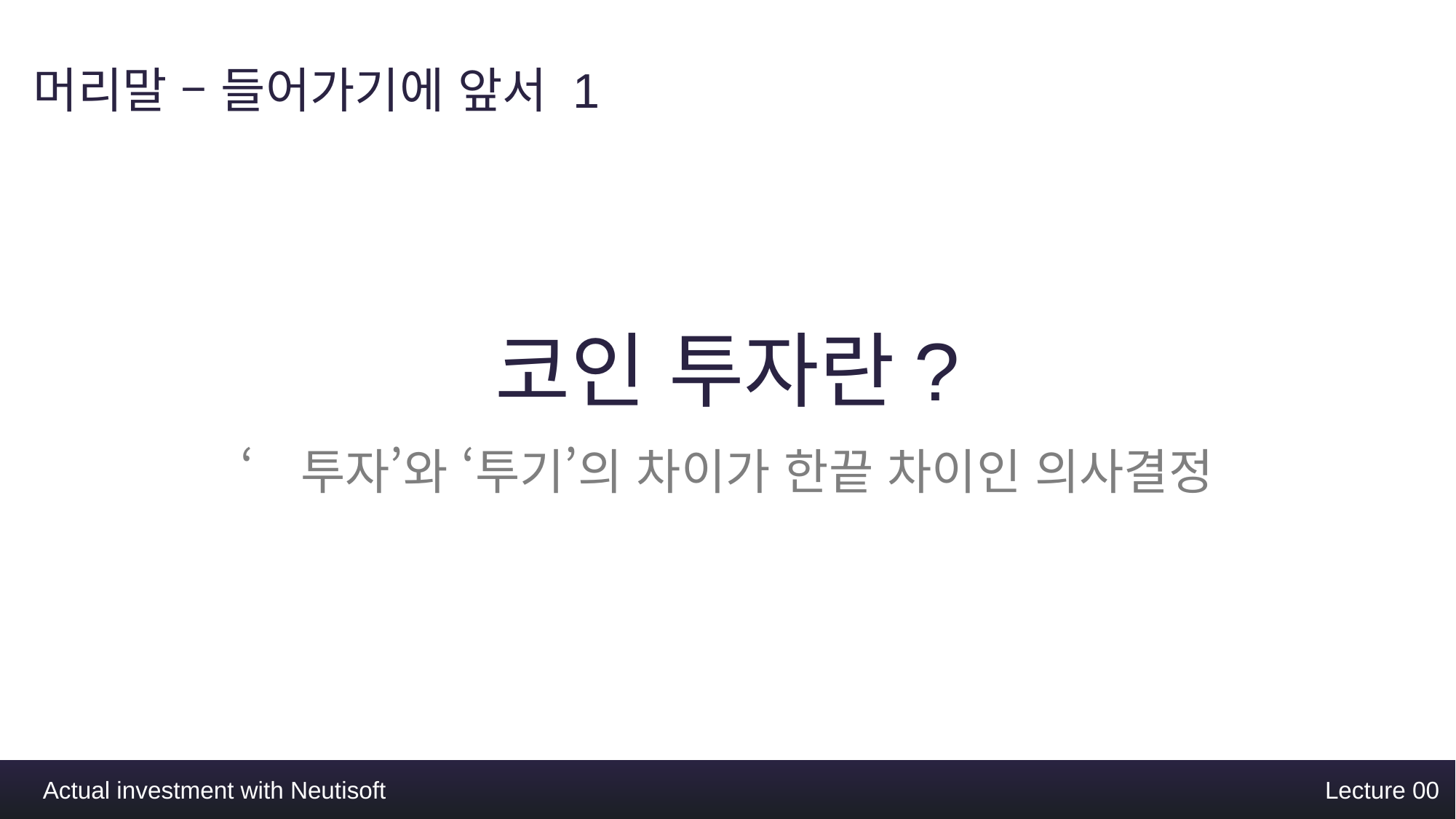

머리말 – 들어가기에 앞서 1
코인 투자란?
‘투자’와 ‘투기’의 차이가 한끝 차이인 의사결정

Actual investment with Neutisoft
Lecture 00